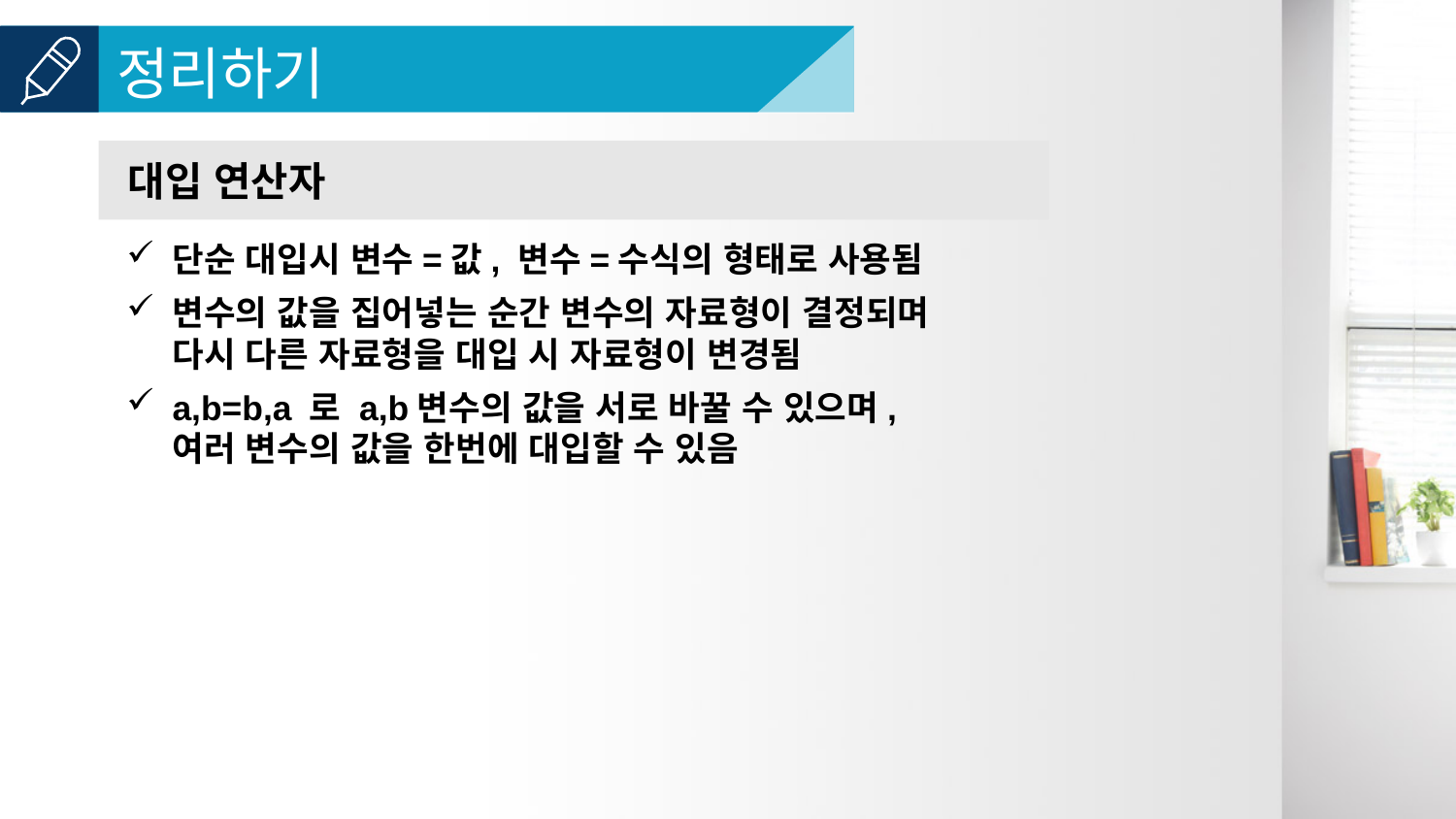

대입 연산자
단순 대입시 변수=값, 변수=수식의 형태로 사용됨
변수의 값을 집어넣는 순간 변수의 자료형이 결정되며
다시 다른 자료형을 대입 시 자료형이 변경됨
a,b=b,a 로 a,b변수의 값을 서로 바꿀 수 있으며,
여러 변수의 값을 한번에 대입할 수 있음